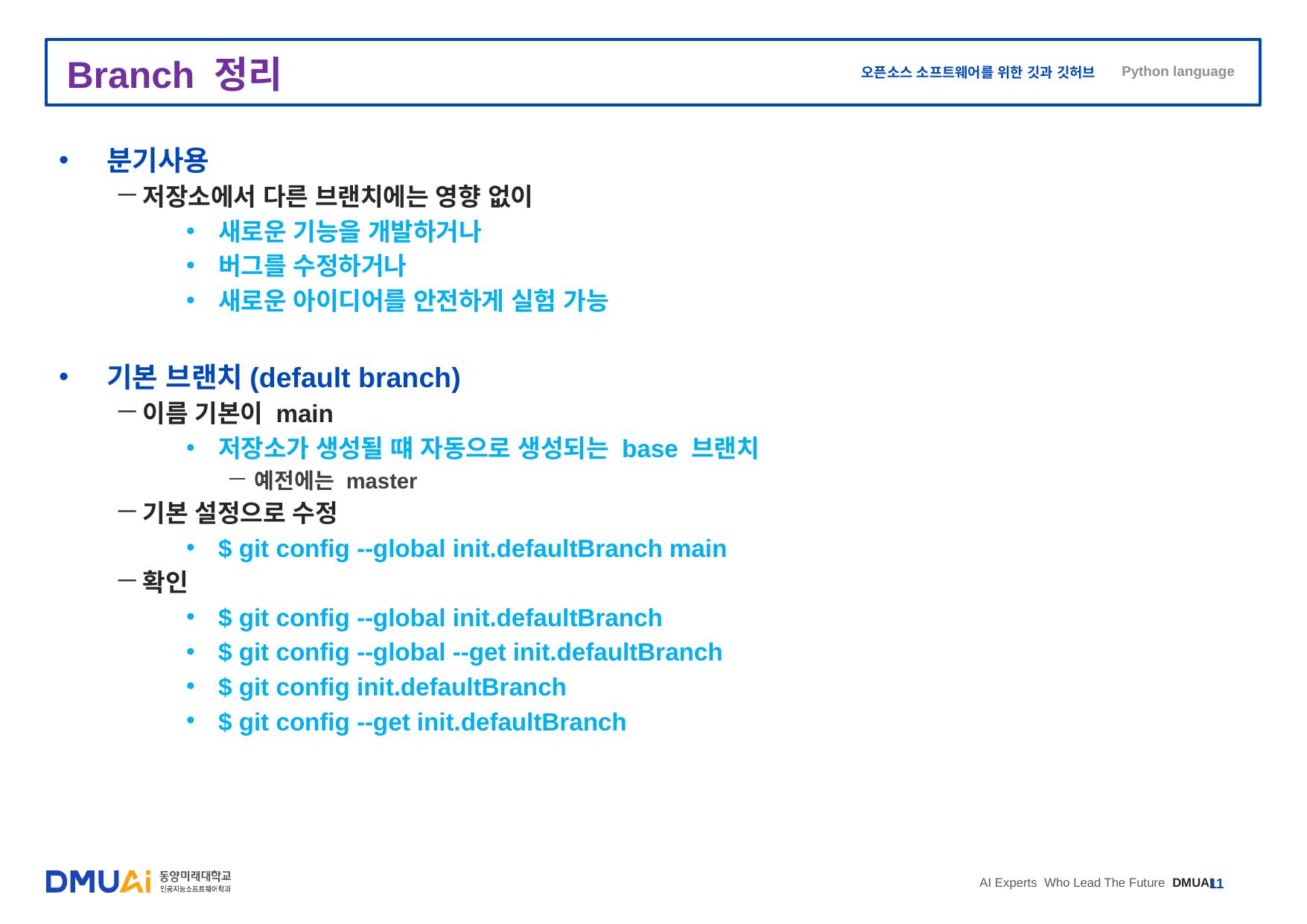

# Branch 정리
분기사용
저장소에서 다른 브랜치에는 영향 없이
새로운 기능을 개발하거나
버그를 수정하거나
새로운 아이디어를 안전하게 실험 가능

기본 브랜치(default branch)
이름 기본이 main
저장소가 생성될 떄 자동으로 생성되는 base 브랜치
예전에는 master
기본 설정으로 수정
$ git config --global init.defaultBranch main
확인
$ git config --global init.defaultBranch
$ git config --global --get init.defaultBranch
$ git config init.defaultBranch
$ git config --get init.defaultBranch